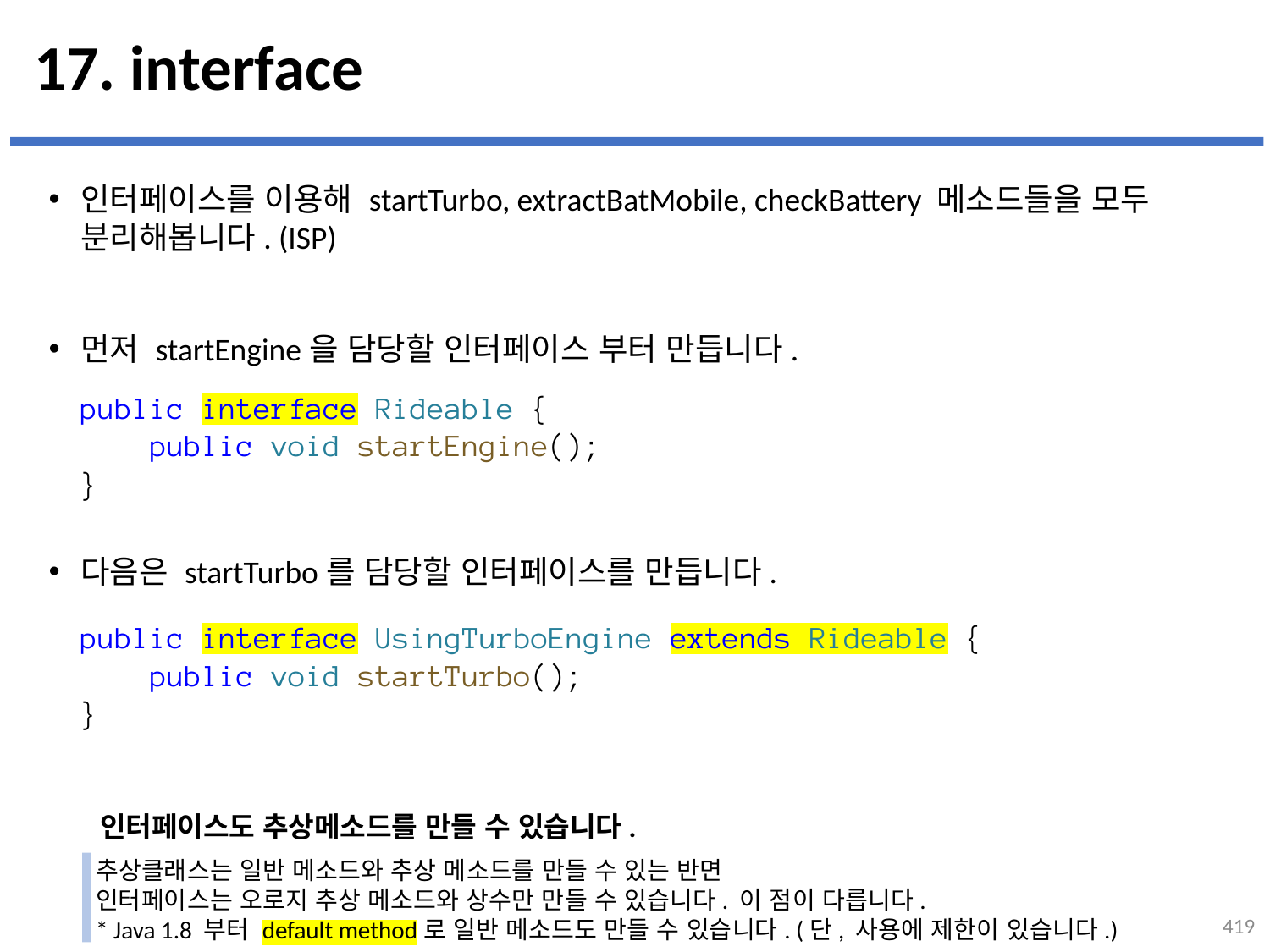

# 17. interface
인터페이스를 이용해 startTurbo, extractBatMobile, checkBattery 메소드들을 모두 분리해봅니다. (ISP)

먼저 startEngine을 담당할 인터페이스 부터 만듭니다.

다음은 startTurbo를 담당할 인터페이스를 만듭니다.
public interface Rideable {
    public void startEngine();
}
public interface UsingTurboEngine extends Rideable {
    public void startTurbo();
}
인터페이스도 추상메소드를 만들 수 있습니다.
추상클래스는 일반 메소드와 추상 메소드를 만들 수 있는 반면
인터페이스는 오로지 추상 메소드와 상수만 만들 수 있습니다. 이 점이 다릅니다.
* Java 1.8 부터 default method로 일반 메소드도 만들 수 있습니다. (단, 사용에 제한이 있습니다.)

419